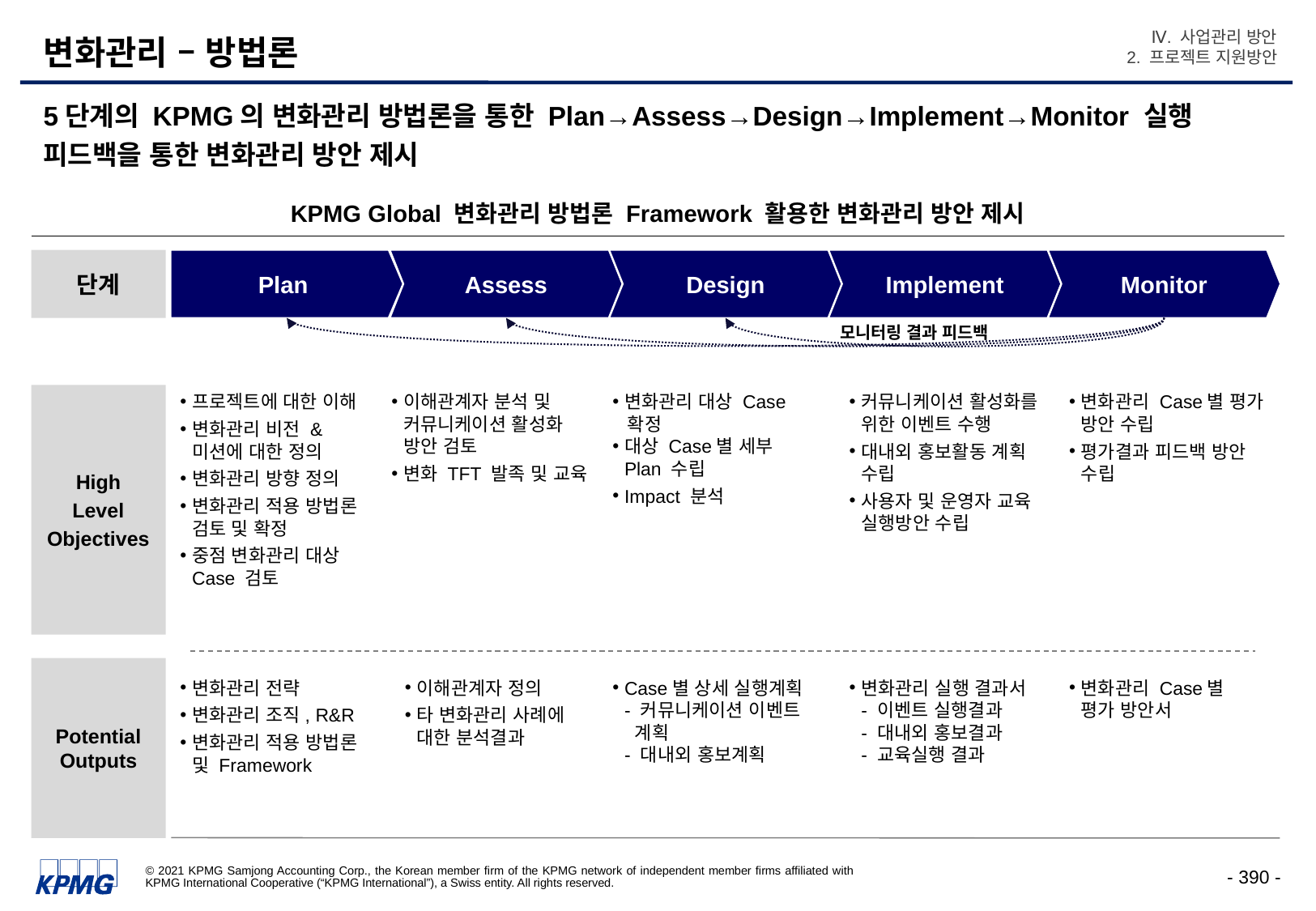

Ⅳ. 사업관리 방안
2. 프로젝트 지원방안
# 변화관리 – 방법론
5단계의 KPMG의 변화관리 방법론을 통한 Plan→Assess→Design→Implement→Monitor 실행 피드백을 통한 변화관리 방안 제시
KPMG Global 변화관리 방법론 Framework 활용한 변화관리 방안 제시
단계
Plan
Assess
Design
Implement
Monitor
모니터링 결과 피드백
High
Level
Objectives
프로젝트에 대한 이해
변화관리 비전 & 미션에 대한 정의
변화관리 방향 정의
변화관리 적용 방법론 검토 및 확정
중점 변화관리 대상 Case 검토
이해관계자 분석 및 커뮤니케이션 활성화 방안 검토
변화 TFT 발족 및 교육
변화관리 대상 Case
  확정
대상 Case별 세부 Plan 수립
Impact 분석
커뮤니케이션 활성화를 위한 이벤트 수행
대내외 홍보활동 계획 수립
사용자 및 운영자 교육 실행방안 수립
변화관리 Case별 평가 방안 수립
평가결과 피드백 방안 수립
Potential Outputs
변화관리 전략
변화관리 조직, R&R
변화관리 적용 방법론 및 Framework
이해관계자 정의
타 변화관리 사례에 대한 분석결과
Case별 상세 실행계획
- 커뮤니케이션 이벤트
  계획
- 대내외 홍보계획
변화관리 실행 결과서
- 이벤트 실행결과
- 대내외 홍보결과
- 교육실행 결과
변화관리 Case별
평가 방안서